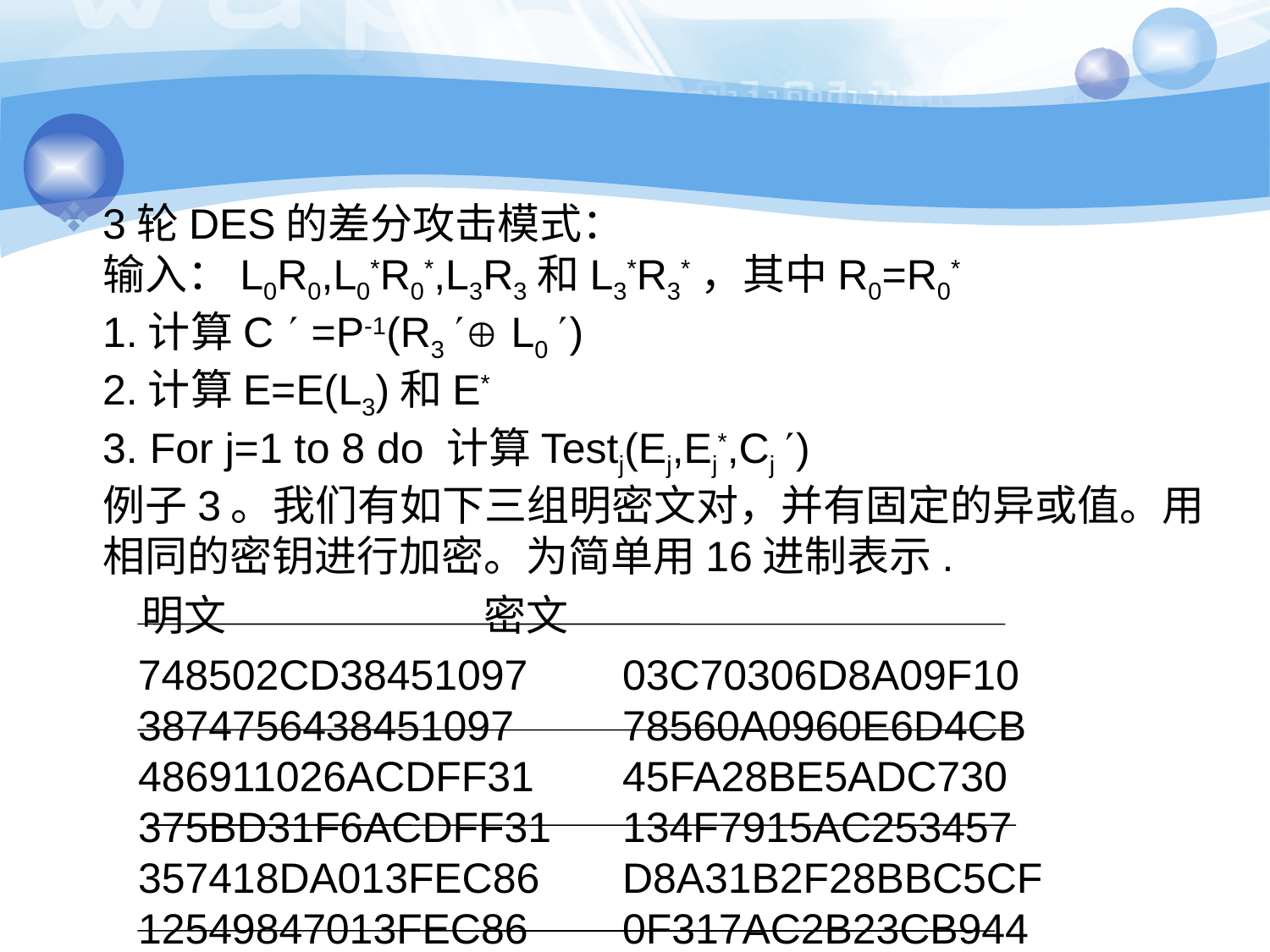

3轮DES的差分攻击模式：
输入：L0R0,L0*R0*,L3R3和L3*R3*，其中R0=R0*
1.计算C ′ =P-1(R3 ′⊕ L0 ′)
2.计算E=E(L3)和E*
3. For j=1 to 8 do 计算Testj(Ej,Ej*,Cj ′)
例子3。我们有如下三组明密文对，并有固定的异或值。用相同的密钥进行加密。为简单用16进制表示.
        明文			密文
       748502CD38451097	 03C70306D8A09F10
   3874756438451097	 78560A0960E6D4CB
   486911026ACDFF31	 45FA28BE5ADC730
   375BD31F6ACDFF31	 134F7915AC253457
   357418DA013FEC86	 D8A31B2F28BBC5CF
   12549847013FEC86	 0F317AC2B23CB944